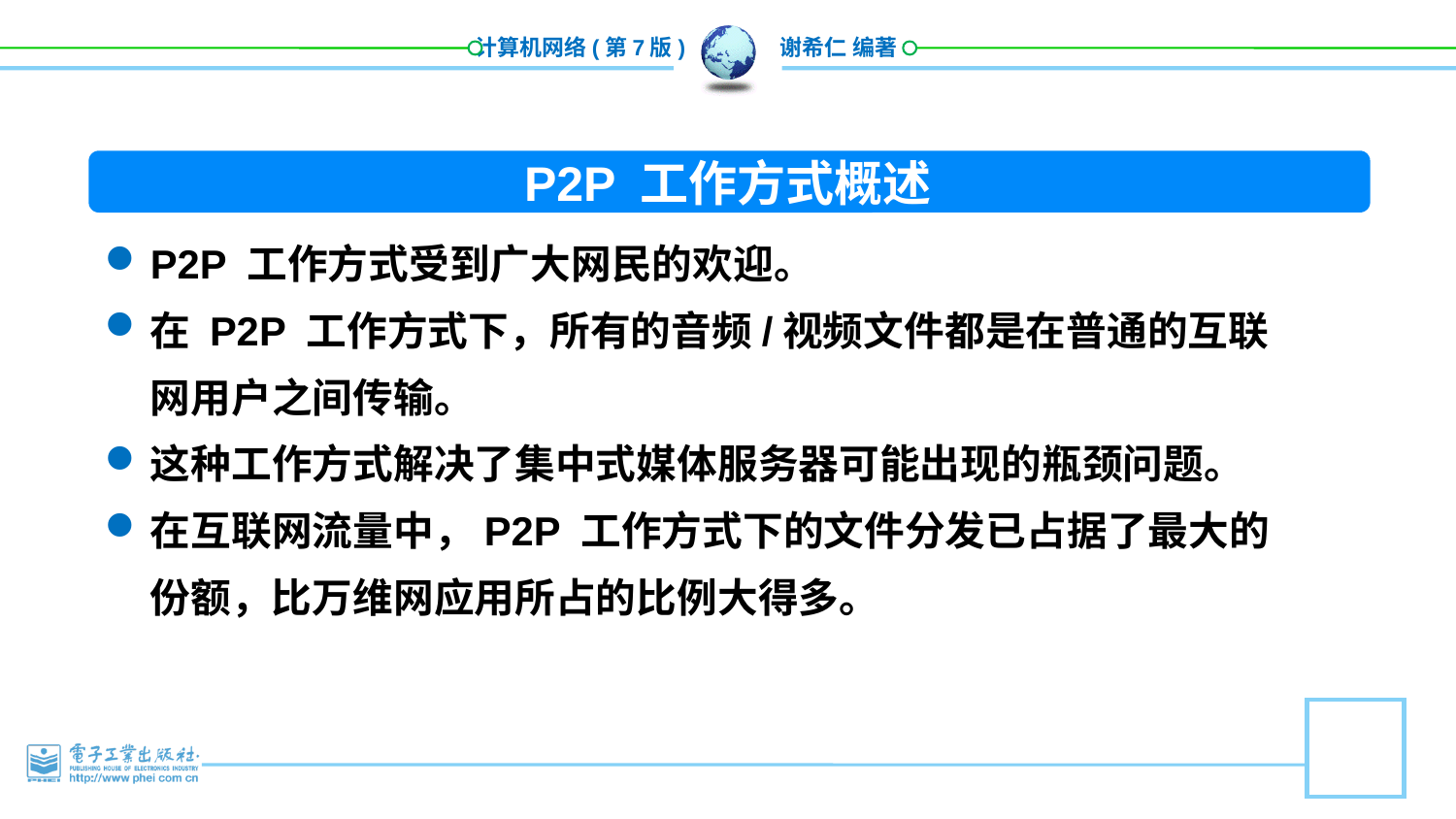

P2P 工作方式概述

P2P 工作方式受到广大网民的欢迎。
在 P2P 工作方式下，所有的音频/视频文件都是在普通的互联网用户之间传输。
这种工作方式解决了集中式媒体服务器可能出现的瓶颈问题。
在互联网流量中，P2P 工作方式下的文件分发已占据了最大的份额，比万维网应用所占的比例大得多。